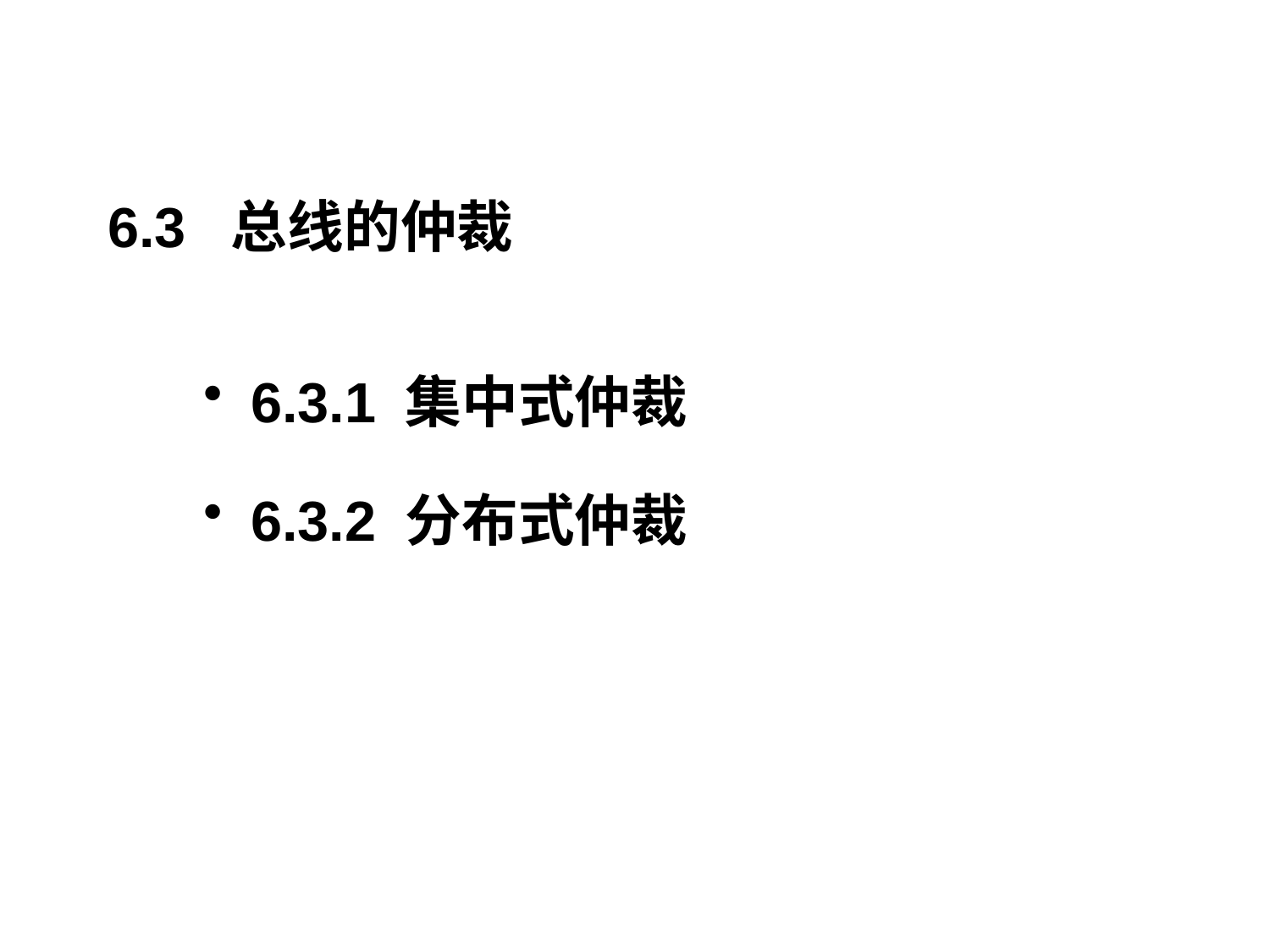

# 6.3  总线的仲裁
6.3.1 集中式仲裁

6.3.2 分布式仲裁